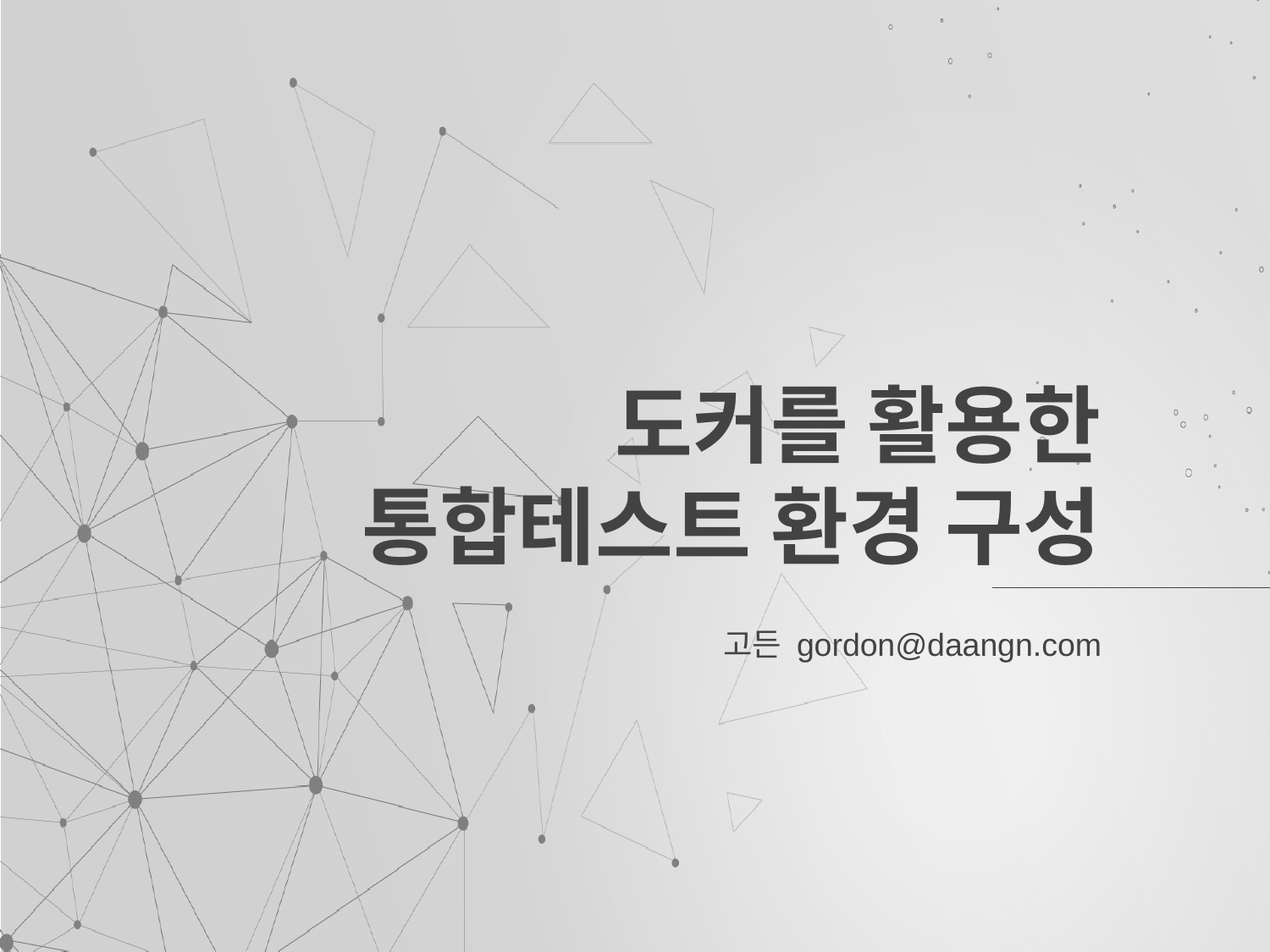

# 도커를 활용한
통합테스트 환경 구성
고든 gordon@daangn.com